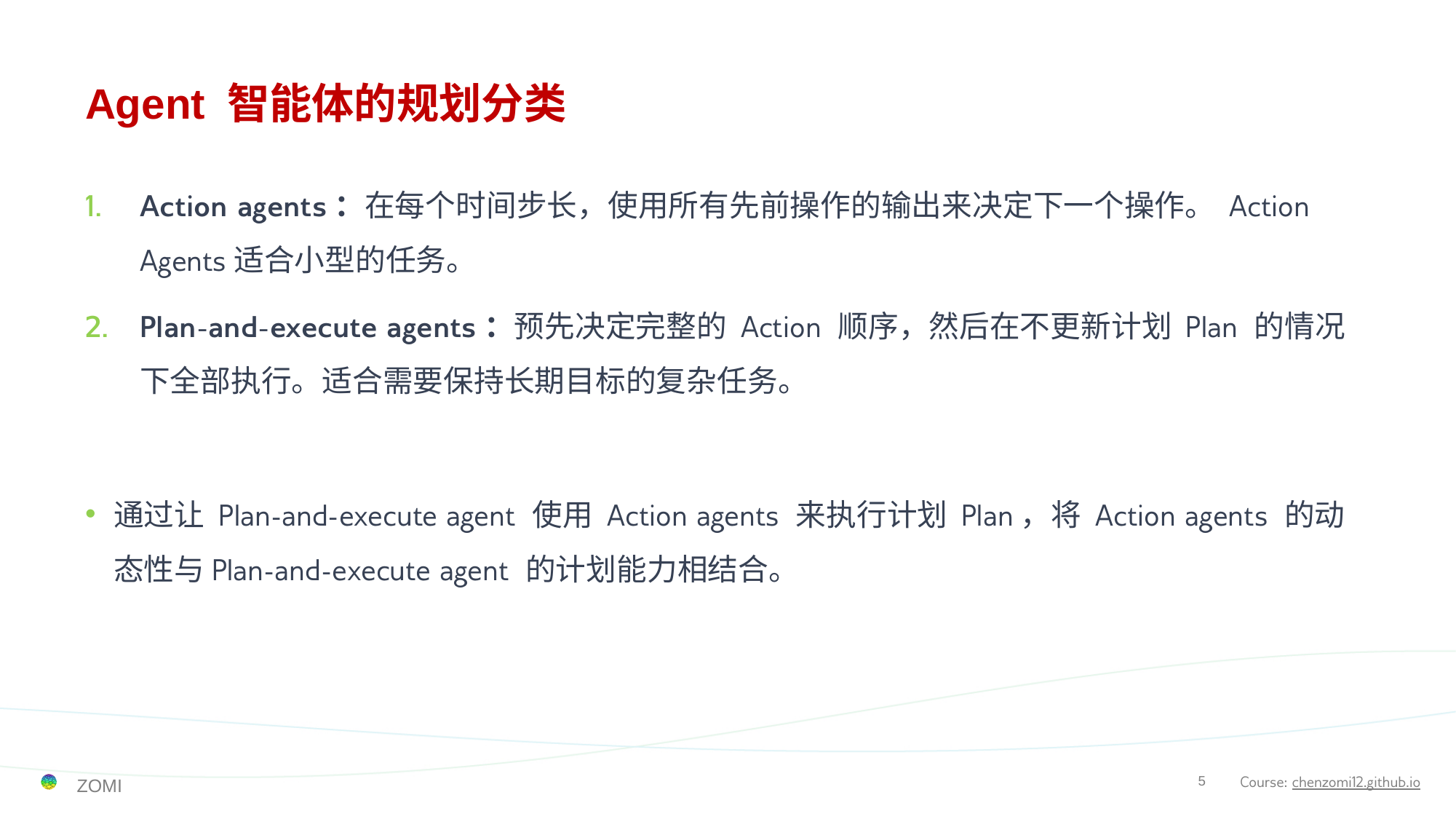

# Agent 智能体的规划分类
Action agents：在每个时间步长，使用所有先前操作的输出来决定下一个操作。 Action Agents适合小型的任务。
Plan-and-execute agents：预先决定完整的 Action 顺序，然后在不更新计划 Plan 的情况下全部执行。适合需要保持长期目标的复杂任务。

通过让 Plan-and-execute agent 使用 Action agents 来执行计划 Plan，将 Action agents 的动态性与Plan-and-execute agent 的计划能力相结合。